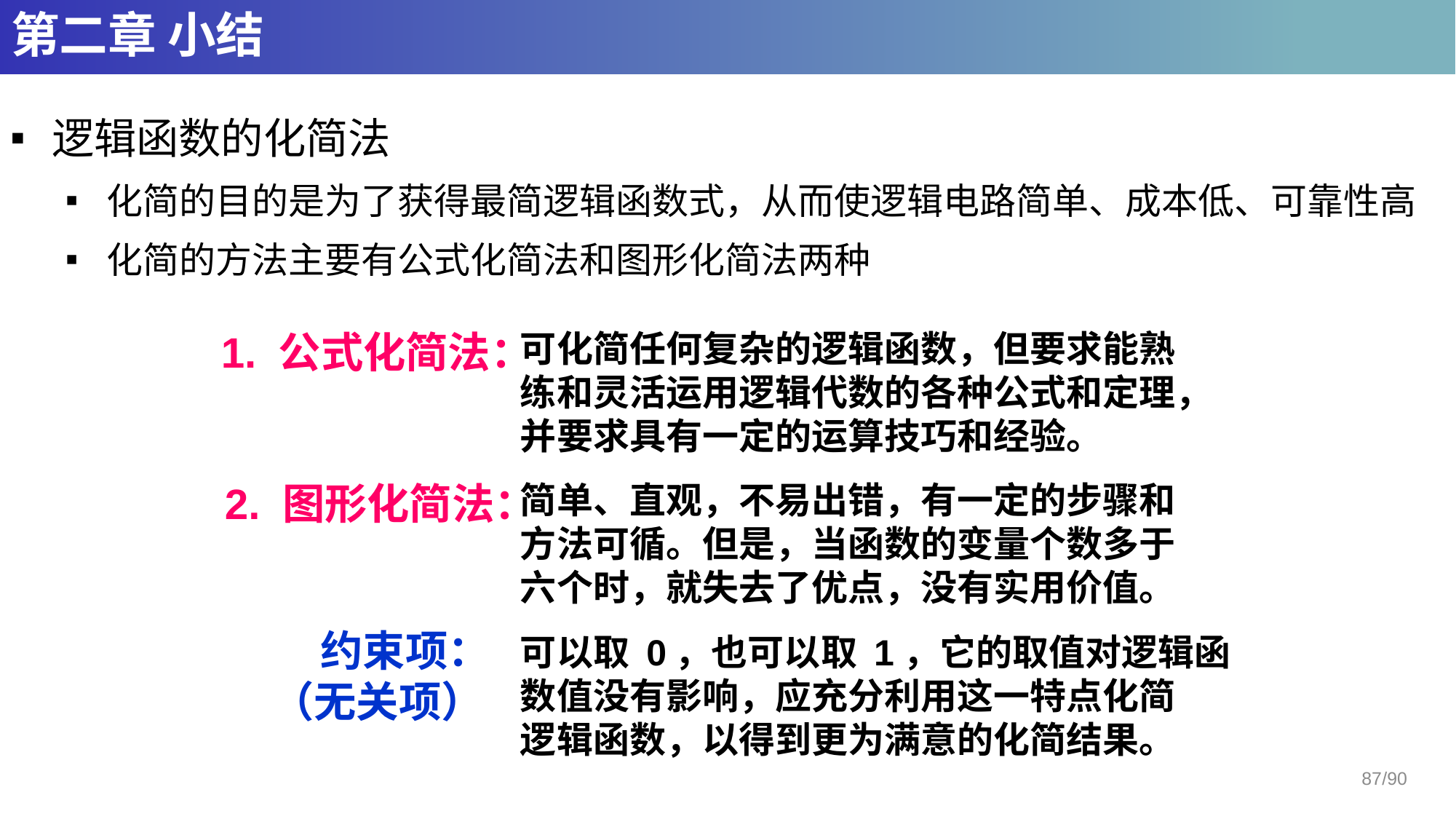

# 第二章 小结
逻辑函数的化简法
化简的目的是为了获得最简逻辑函数式，从而使逻辑电路简单、成本低、可靠性高
化简的方法主要有公式化简法和图形化简法两种
1. 公式化简法：
可化简任何复杂的逻辑函数，但要求能熟
练和灵活运用逻辑代数的各种公式和定理，并要求具有一定的运算技巧和经验。
2. 图形化简法：
简单、直观，不易出错，有一定的步骤和
方法可循。但是，当函数的变量个数多于
六个时，就失去了优点，没有实用价值。
    约束项：
（无关项）
可以取 0，也可以取 1，它的取值对逻辑函
数值没有影响，应充分利用这一特点化简
逻辑函数，以得到更为满意的化简结果。
87/90